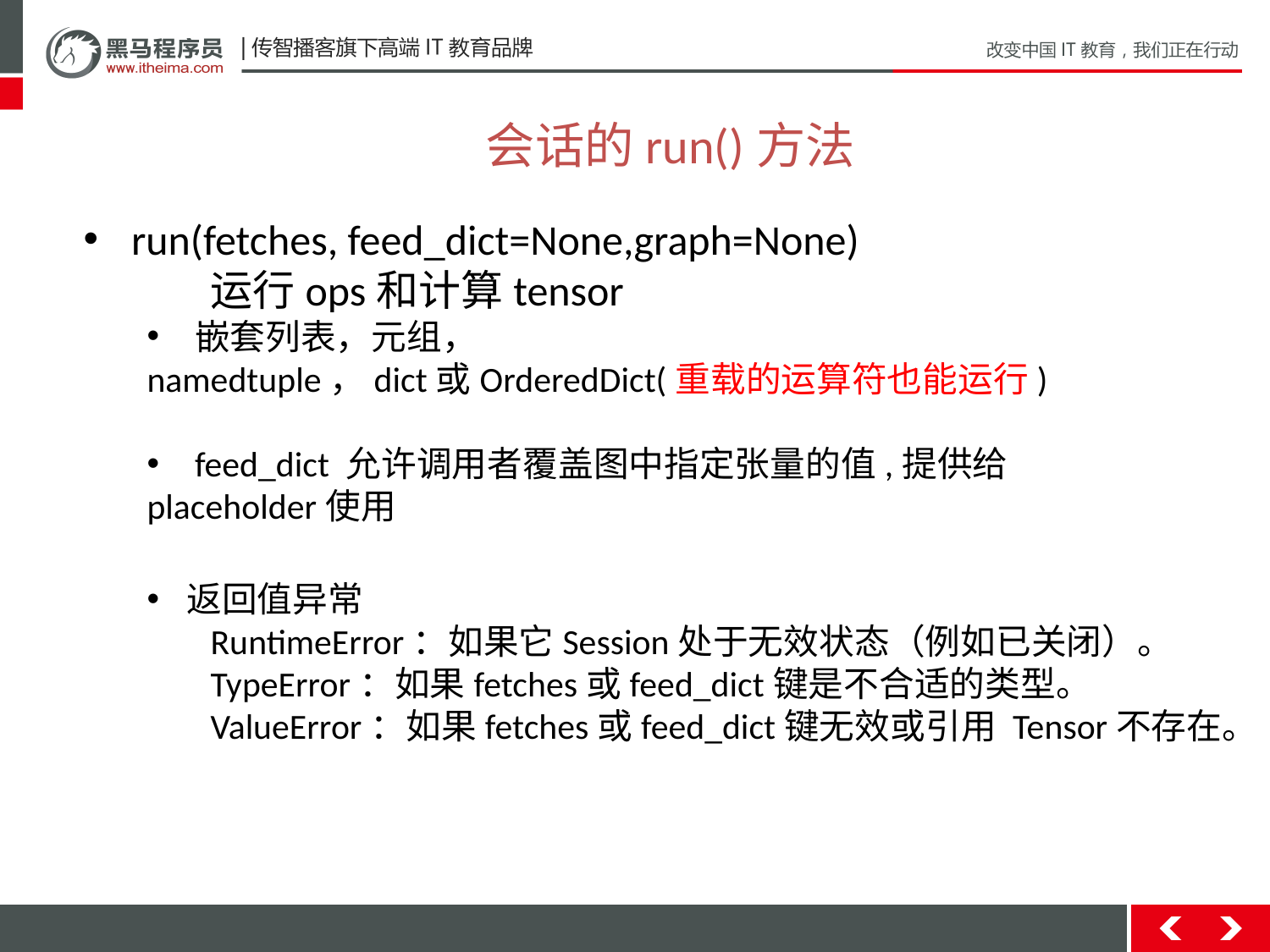

会话的run()方法
run(fetches, feed_dict=None,graph=None)
	运行ops和计算tensor
嵌套列表，元组，
namedtuple，dict或OrderedDict(重载的运算符也能运行)

feed_dict 允许调用者覆盖图中指定张量的值,提供给
placeholder使用

返回值异常
	RuntimeError：如果它Session处于无效状态（例如已关闭）。
	TypeError：如果fetches或feed_dict键是不合适的类型。
	ValueError：如果fetches或feed_dict键无效或引用 Tensor不存在。